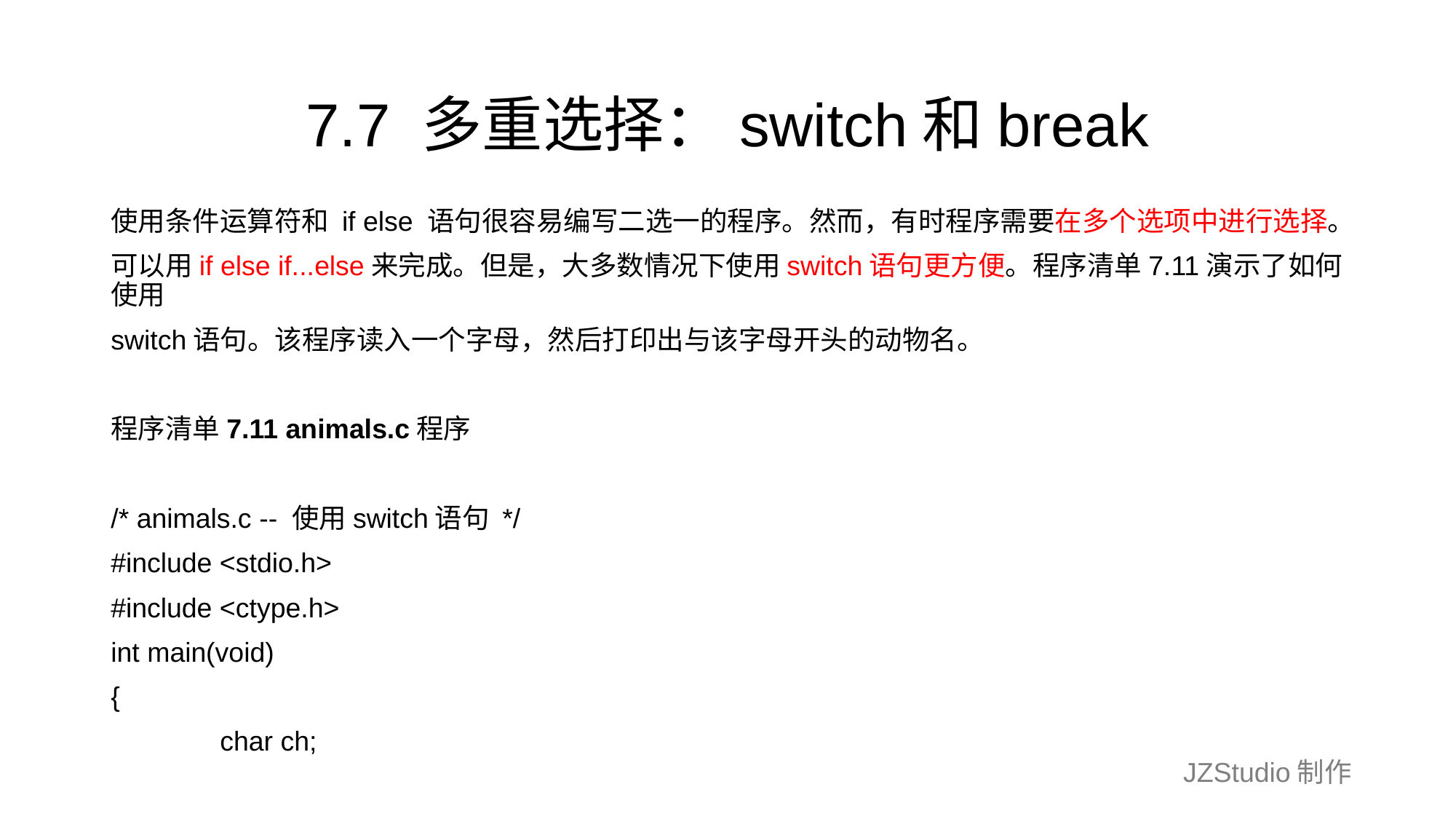

# 7.7 多重选择：switch和break
使用条件运算符和 if else 语句很容易编写二选一的程序。然而，有时程序需要在多个选项中进行选择。
可以用if else if...else来完成。但是，大多数情况下使用switch语句更方便。程序清单7.11演示了如何使用
switch语句。该程序读入一个字母，然后打印出与该字母开头的动物名。

程序清单7.11 animals.c程序

/* animals.c -- 使用switch语句 */
#include <stdio.h>
#include <ctype.h>
int main(void)
{
	char ch;